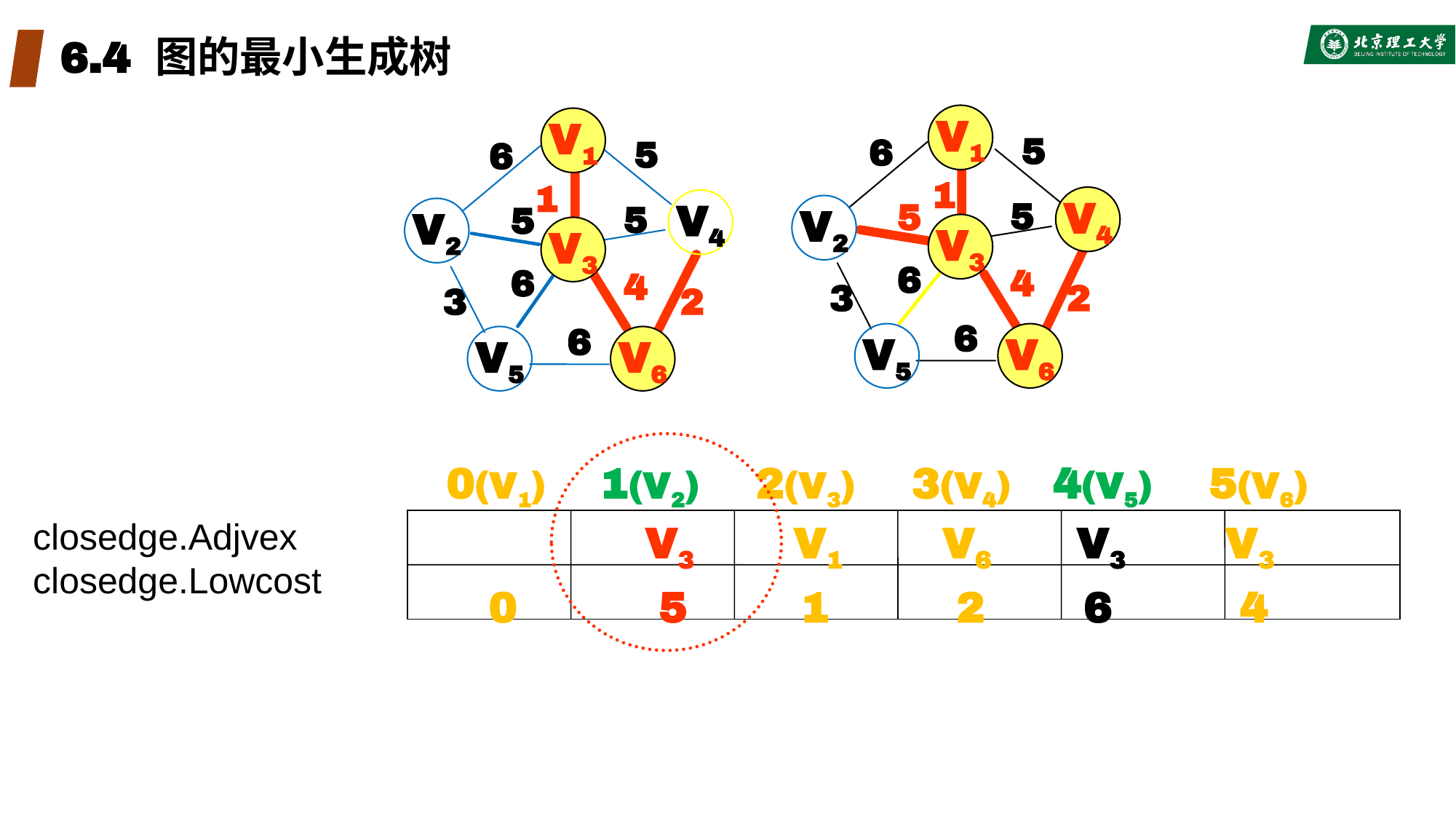

# 6.4 图的最小生成树
V1
V4
V2
V3
V5
V6
5
6

1

5
5

6

4

3
2

6

V1
5
6

1

V4
5
5
V2
V3

6

4

3
2

6
V5
V6

  0(V1)    1(V2)    2(V3)    3(V4)   4(V5)    5(V6)
closedge.Adjvex closedge.Lowcost
                V3       V1       V6      V3       V3
     0          5        1         2       6         4